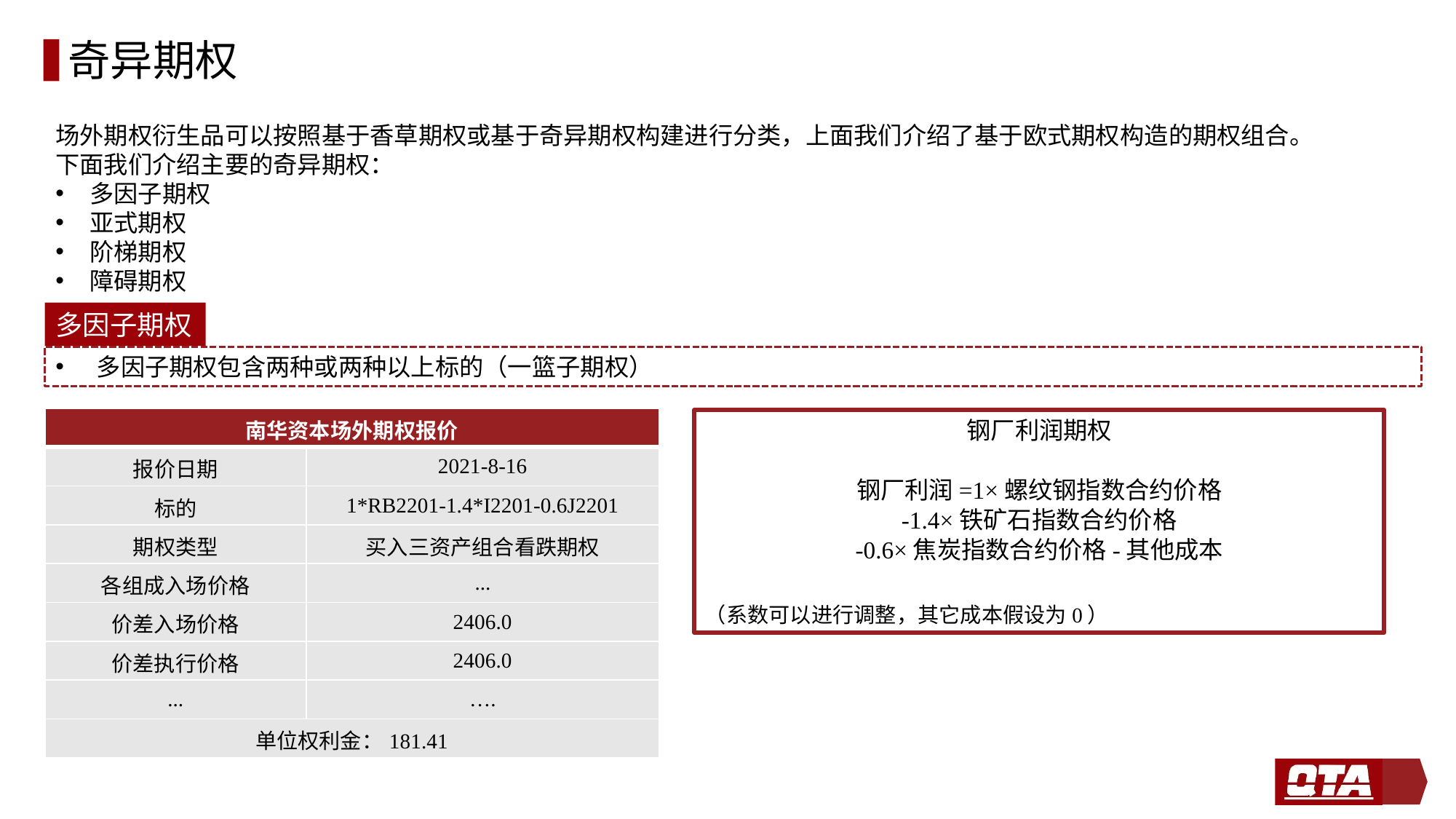

# 奇异期权
场外期权衍生品可以按照基于香草期权或基于奇异期权构建进行分类，上面我们介绍了基于欧式期权构造的期权组合。
下面我们介绍主要的奇异期权：
多因子期权
亚式期权
阶梯期权
障碍期权
多因子期权
多因子期权包含两种或两种以上标的（一篮子期权）
| 南华资本场外期权报价 |  |
| --- | --- |
| 报价日期 | 2021-8-16 |
| 标的 | 1\*RB2201-1.4\*I2201-0.6J2201 |
| 期权类型 | 买入三资产组合看跌期权 |
| 各组成入场价格 | ... |
| 价差入场价格 | 2406.0 |
| 价差执行价格 | 2406.0 |
| ... | …. |
| 单位权利金：181.41 |  |
钢厂利润期权

钢厂利润=1×螺纹钢指数合约价格
-1.4×铁矿石指数合约价格
-0.6×焦炭指数合约价格-其他成本

（系数可以进行调整，其它成本假设为0）